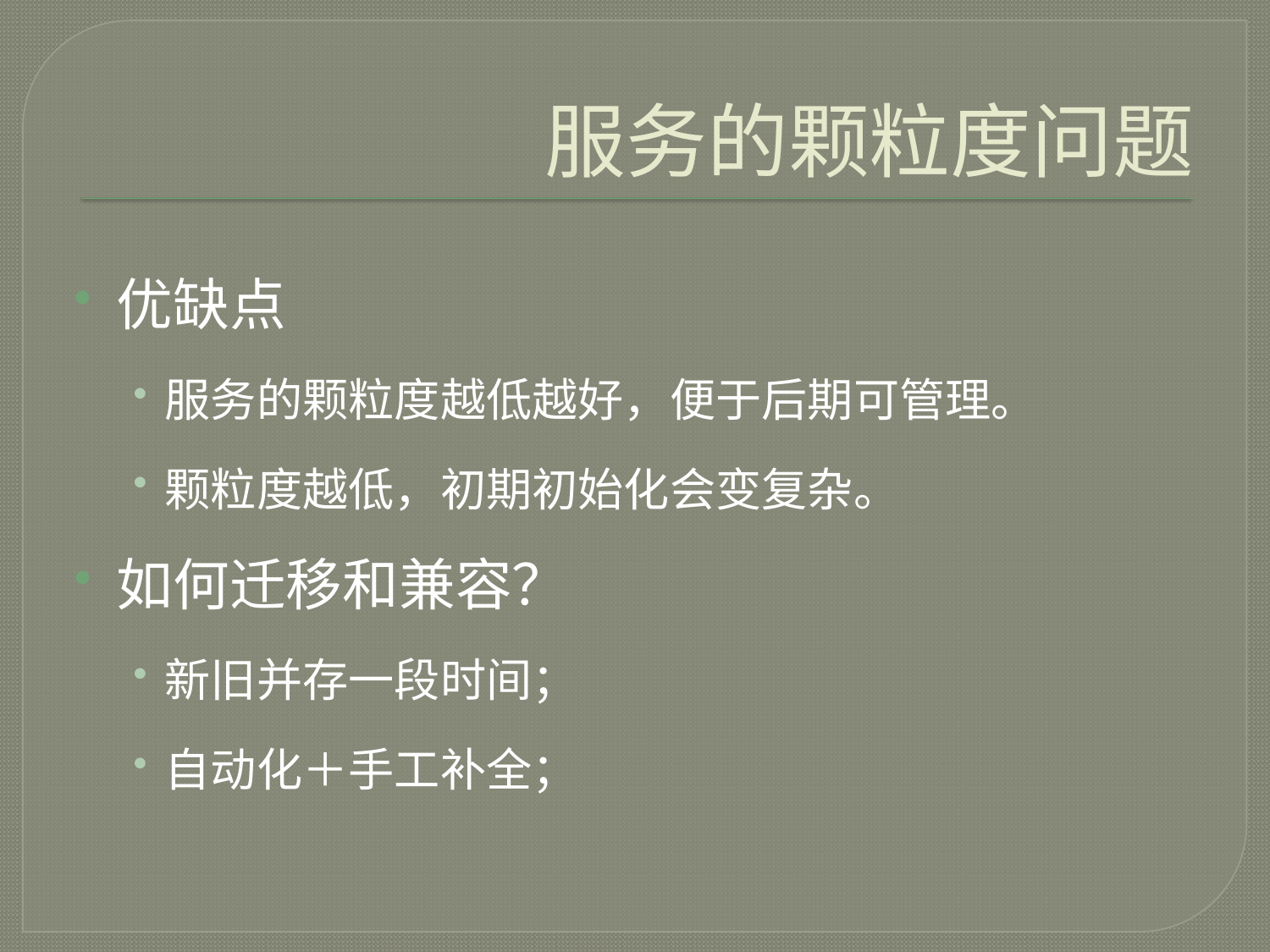

# 服务的颗粒度问题
优缺点
服务的颗粒度越低越好，便于后期可管理。
颗粒度越低，初期初始化会变复杂。
如何迁移和兼容？
新旧并存一段时间；
自动化＋手工补全；